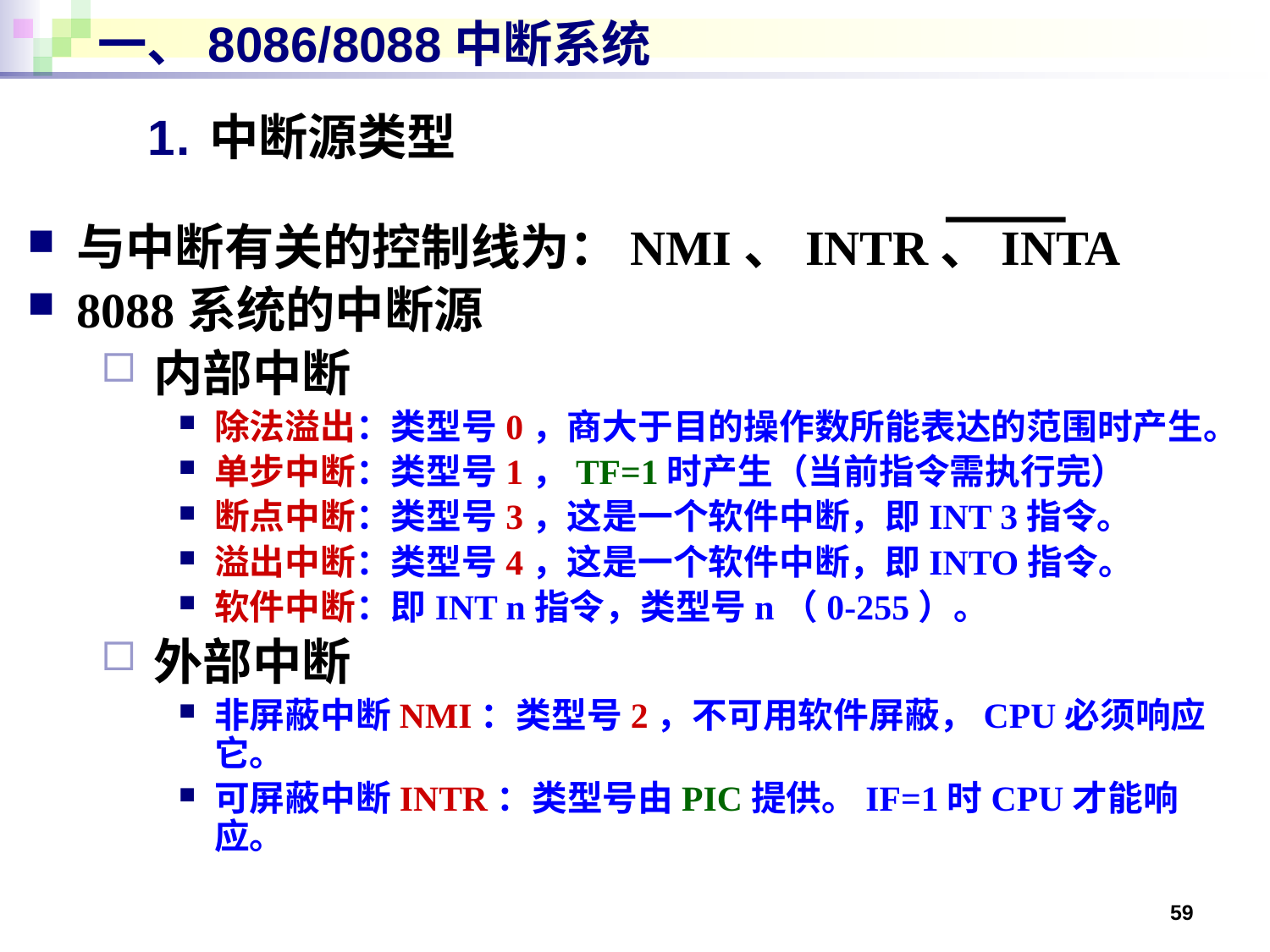

# 一、8086/8088中断系统
中断源类型
与中断有关的控制线为：NMI、INTR、INTA
8088系统的中断源
内部中断
除法溢出：类型号0，商大于目的操作数所能表达的范围时产生。
单步中断：类型号1，TF=1时产生（当前指令需执行完）
断点中断：类型号3，这是一个软件中断，即INT 3指令。
溢出中断：类型号4，这是一个软件中断，即INTO指令。
软件中断：即INT n指令，类型号n（0-255）。
外部中断
非屏蔽中断NMI：类型号2，不可用软件屏蔽，CPU必须响应它。
可屏蔽中断INTR：类型号由PIC提供。IF=1时CPU才能响应。

59